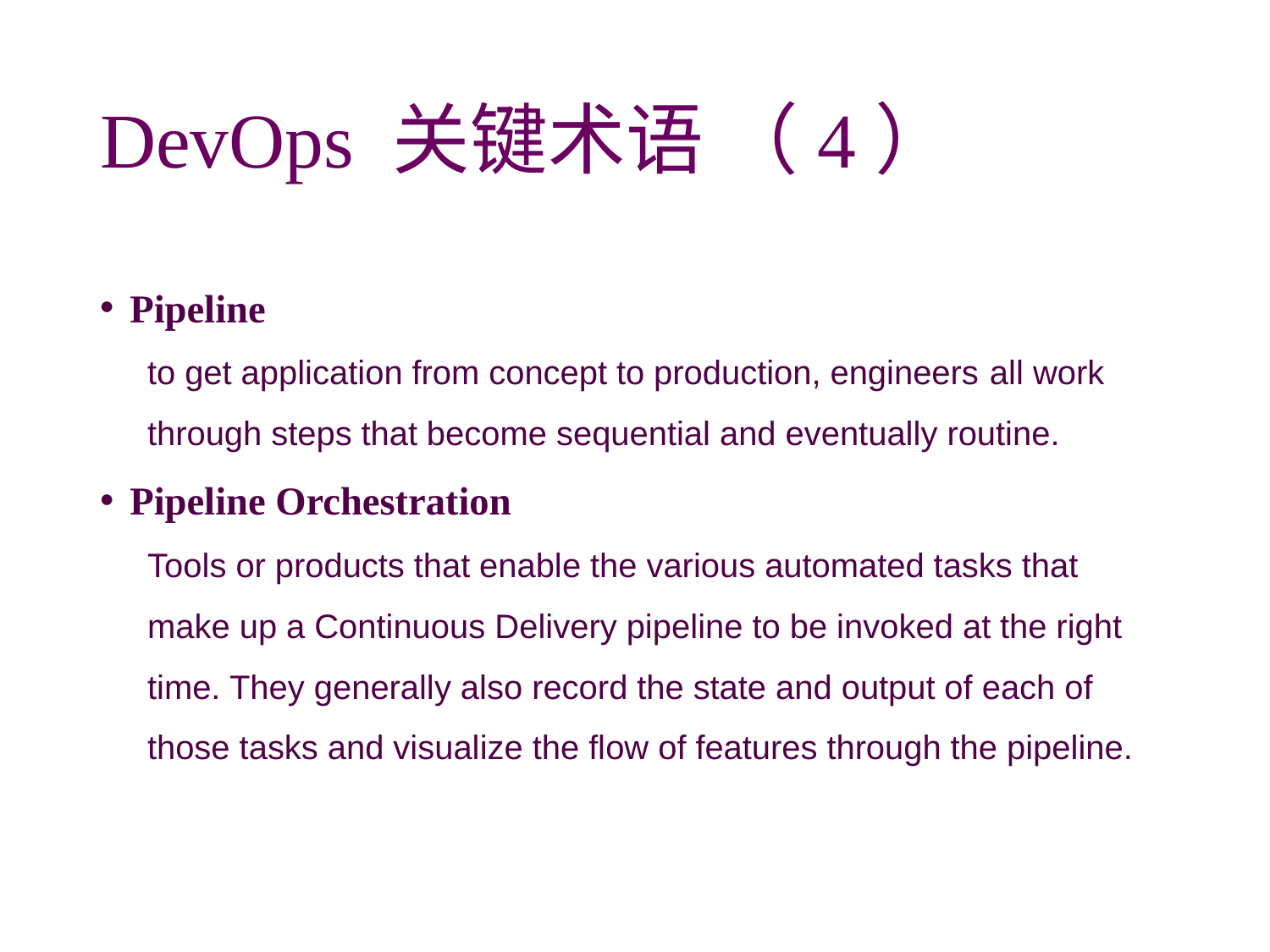

# DevOps 关键术语 （4）
Pipeline
to get application from concept to production, engineers all work through steps that become sequential and eventually routine.
Pipeline Orchestration
Tools or products that enable the various automated tasks that make up a Continuous Delivery pipeline to be invoked at the right time. They generally also record the state and output of each of those tasks and visualize the flow of features through the pipeline.